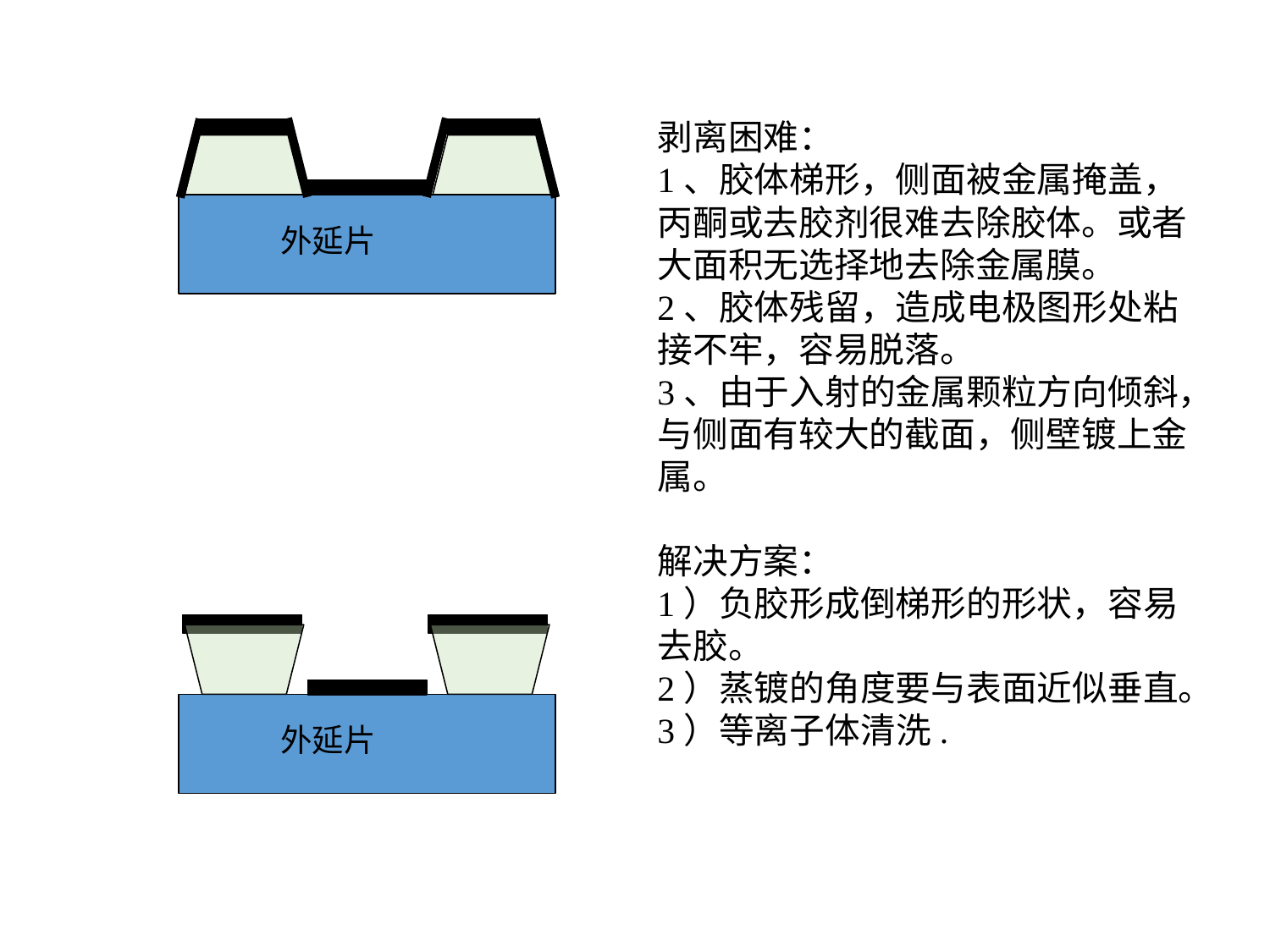

剥离困难：
1、胶体梯形，侧面被金属掩盖，丙酮或去胶剂很难去除胶体。或者大面积无选择地去除金属膜。
2、胶体残留，造成电极图形处粘接不牢，容易脱落。
3、由于入射的金属颗粒方向倾斜，与侧面有较大的截面，侧壁镀上金属。

解决方案：
1）负胶形成倒梯形的形状，容易去胶。
2）蒸镀的角度要与表面近似垂直。
3）等离子体清洗.

外延片

外延片
11